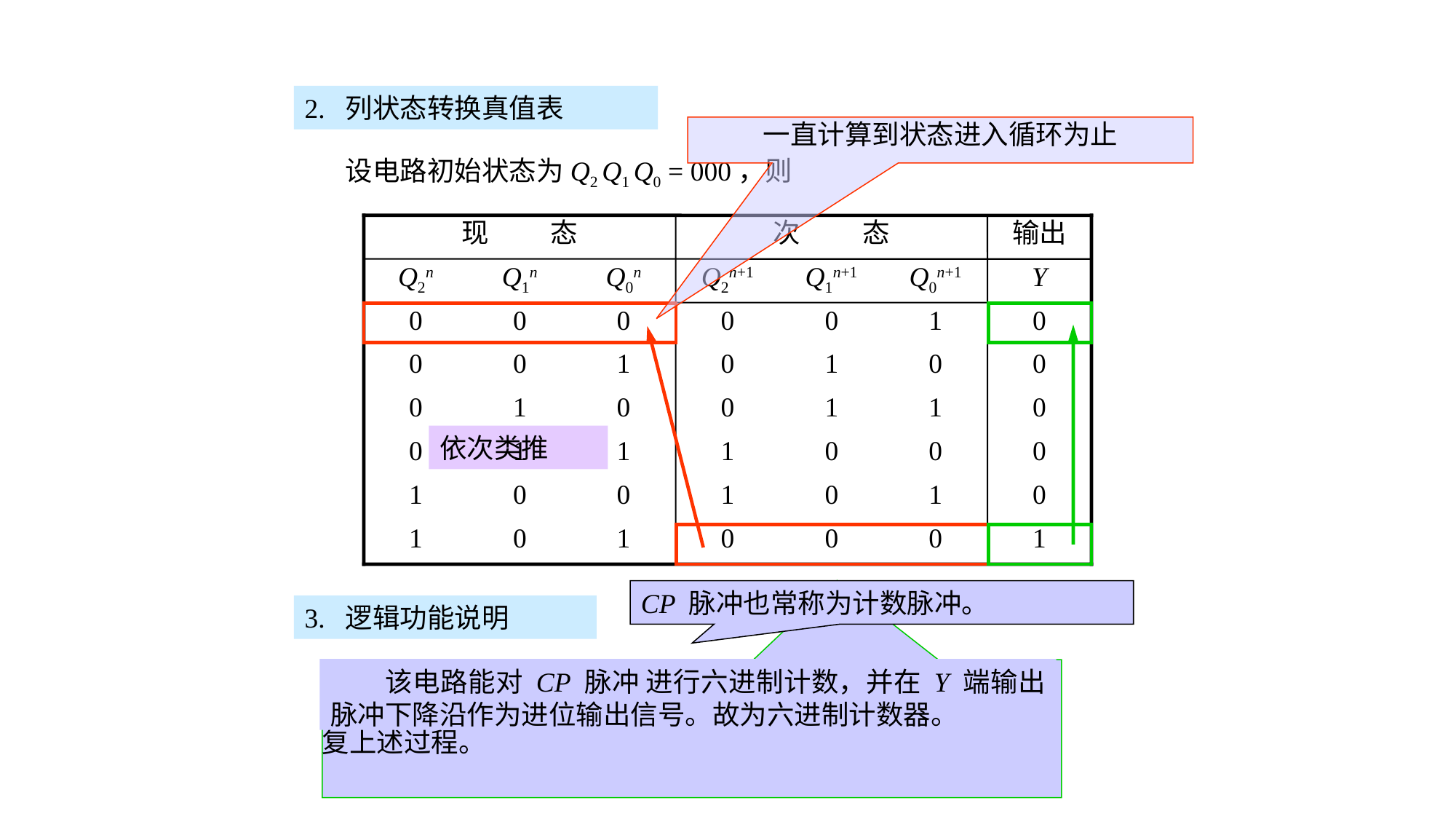

2.  列状态转换真值表
一直计算到状态进入循环为止
设电路初始状态为Q2 Q1 Q0 = 000，则

现          态
次          态
输出
Q2n
Q1n
Q0n
Q2n+1
Q1n+1
Q0n+1
Y
0
0
0
0
0
1
0

0
0
1
0
1
0
0
0
1
0
0
1
1
0
0
1
1
1
0
0
0
1
0
0
1
0
1
0
1
0
1
0
0
0
1
依次类推

CP 脉冲也常称为计数脉冲。
3.  逻辑功能说明
　　该电路能对 CP 脉冲 进行六进制计数，并在 Y 端输出脉冲下降沿作为进位输出信号。故为六进制计数器。
        可见：电路在输入第 6 个脉冲 CP 时返回原来状态，同时在 Y 端输出一个进位脉冲下降沿。以后再输入脉冲，将重复上述过程。